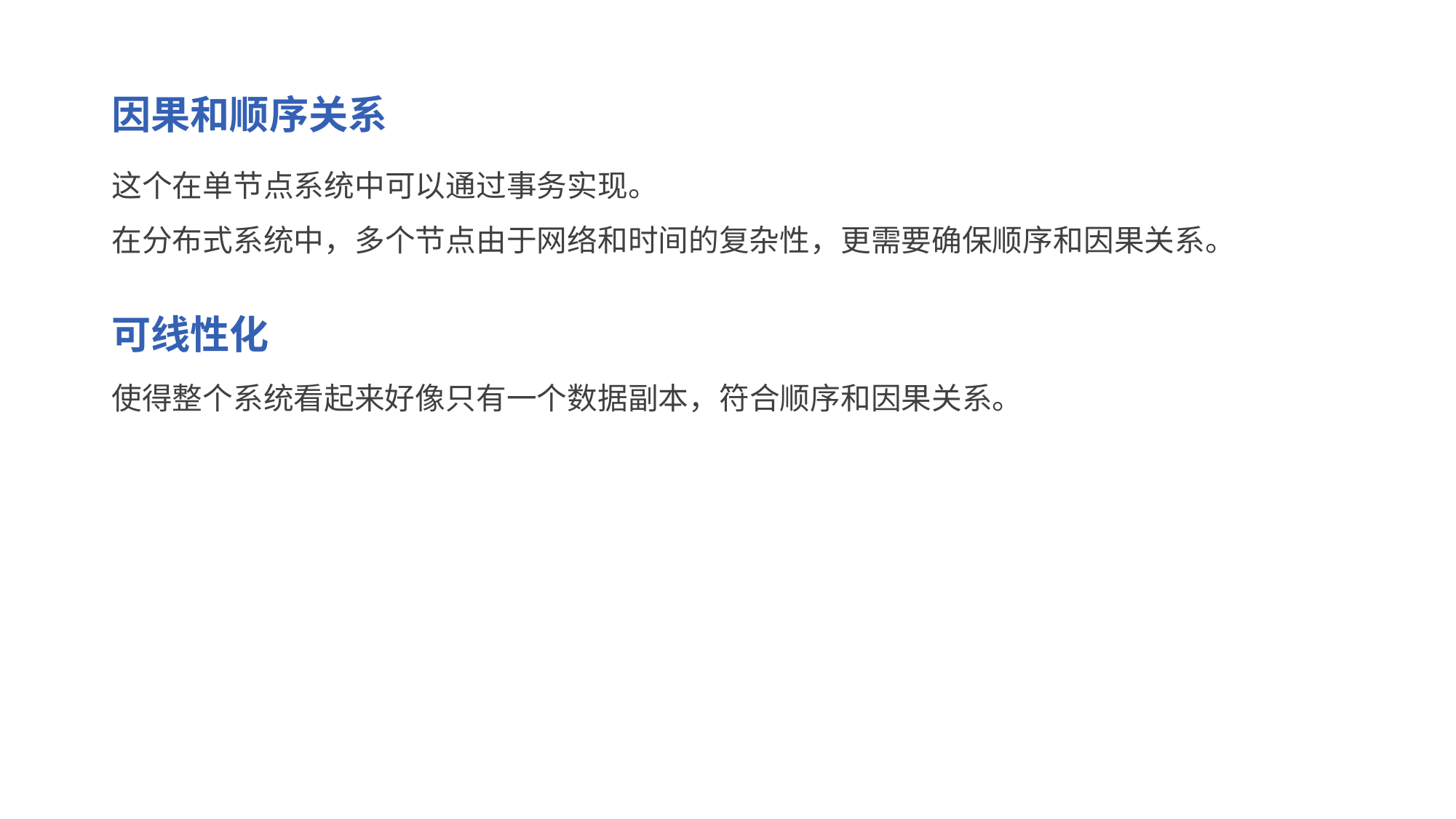

因果和顺序关系
这个在单节点系统中可以通过事务实现。
在分布式系统中，多个节点由于网络和时间的复杂性，更需要确保顺序和因果关系。
可线性化
使得整个系统看起来好像只有一个数据副本，符合顺序和因果关系。